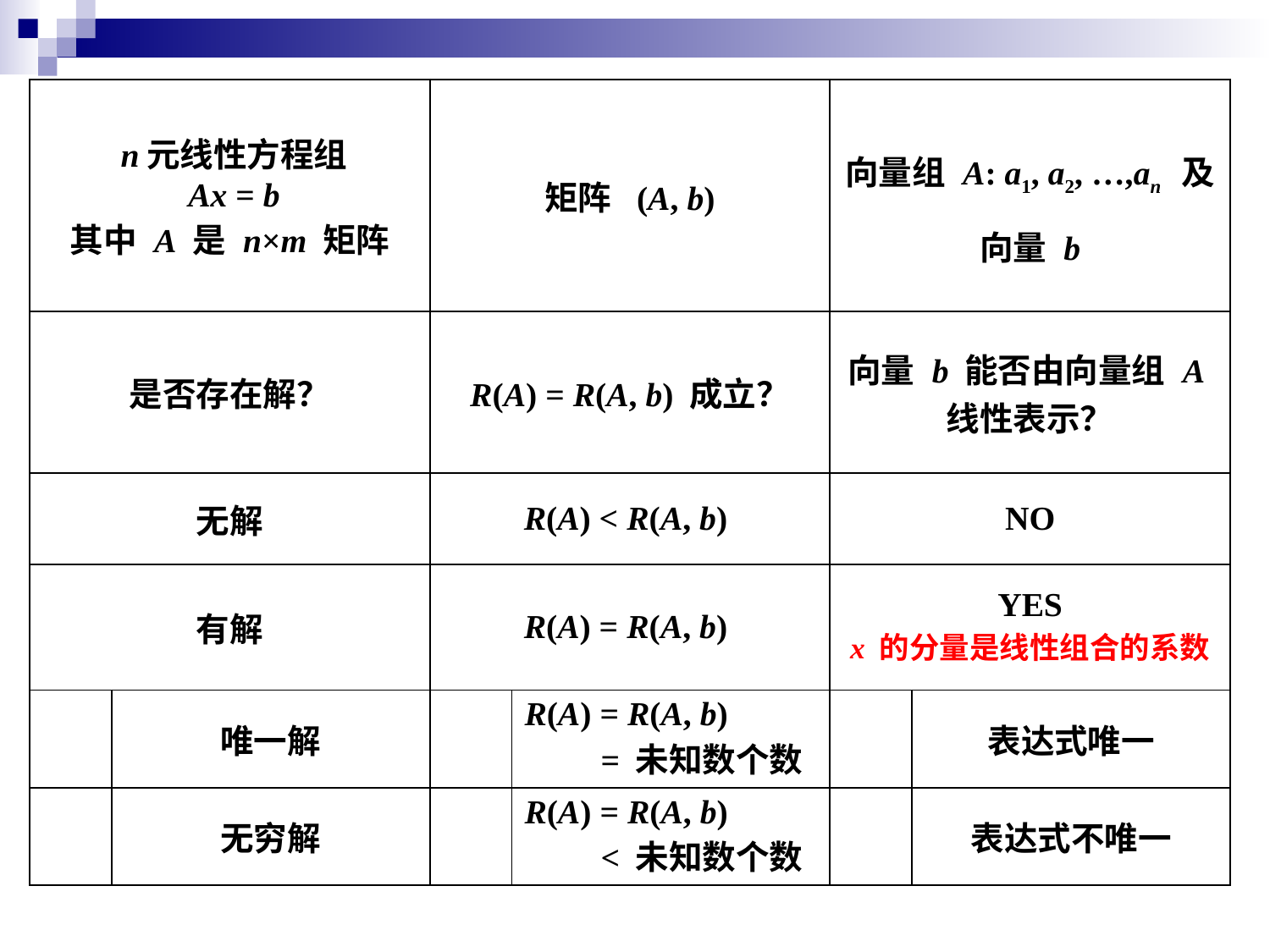

| n元线性方程组 Ax = b 其中 A 是 n×m 矩阵 |  | 矩阵 (A, b) |  | 向量组 A: a1, a2, …,an 及向量 b |  |
| --- | --- | --- | --- | --- | --- |
| 是否存在解？ |  | R(A) = R(A, b) 成立？ |  | 向量 b 能否由向量组 A线性表示？ |  |
| 无解 |  | R(A) < R(A, b) |  | NO |  |
| 有解 |  | R(A) = R(A, b) |  | YES x 的分量是线性组合的系数 |  |
|  | 唯一解 |  | R(A) = R(A, b) = 未知数个数 |  | 表达式唯一 |
|  | 无穷解 |  | R(A) = R(A, b) < 未知数个数 |  | 表达式不唯一 |